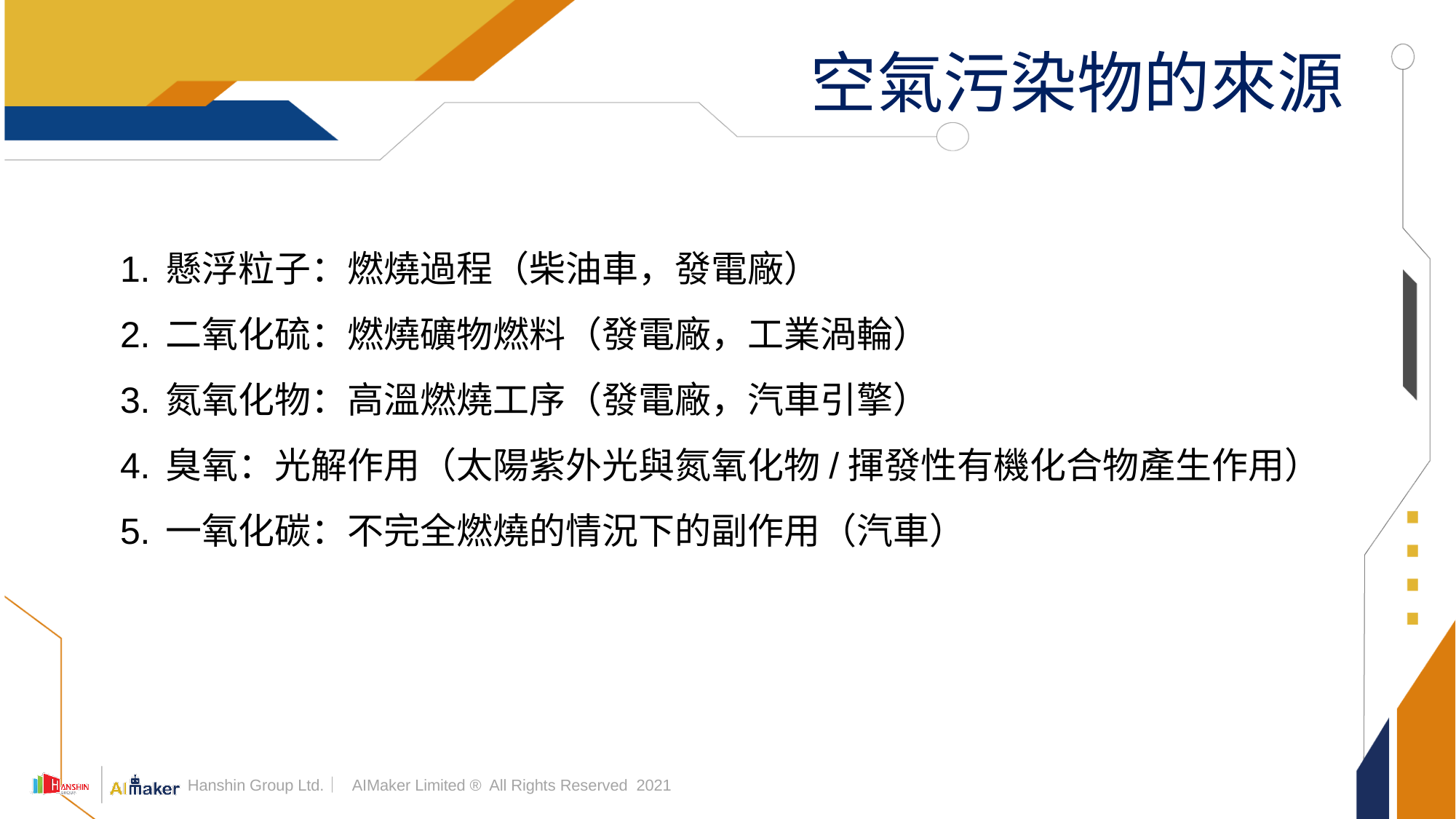

# 空氣污染物的來源
懸浮粒子：燃燒過程（柴油車，發電廠）
二氧化硫：燃燒礦物燃料（發電廠，工業渦輪）
氮氧化物：高溫燃燒工序（發電廠，汽車引擎）
臭氧：光解作用（太陽紫外光與氮氧化物/揮發性有機化合物產生作用）
一氧化碳：不完全燃燒的情況下的副作用（汽車）